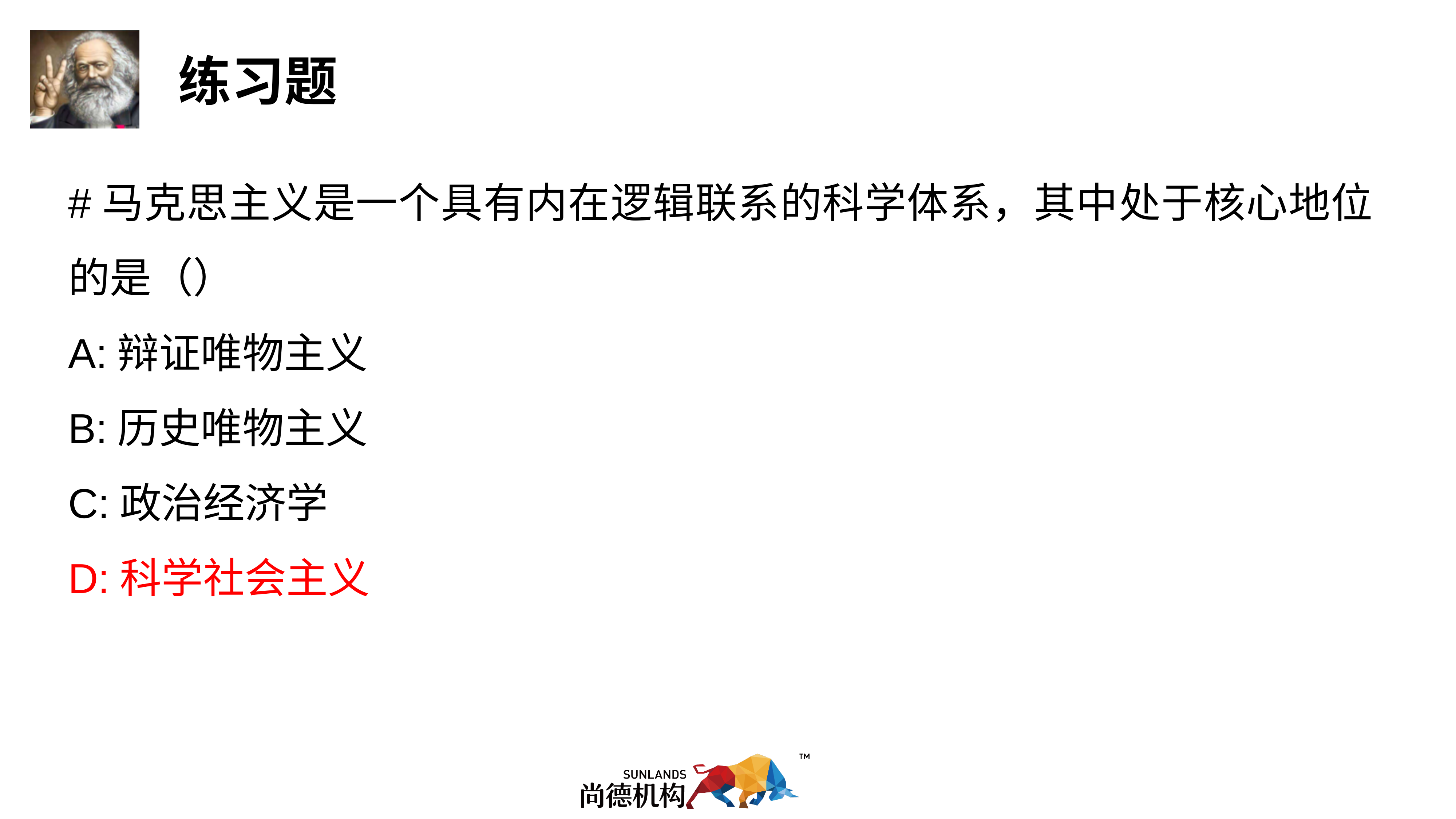

#马克思主义是一个具有内在逻辑联系的科学体系，其中处于核心地位的是（）
A:辩证唯物主义
B:历史唯物主义
C:政治经济学
D:科学社会主义